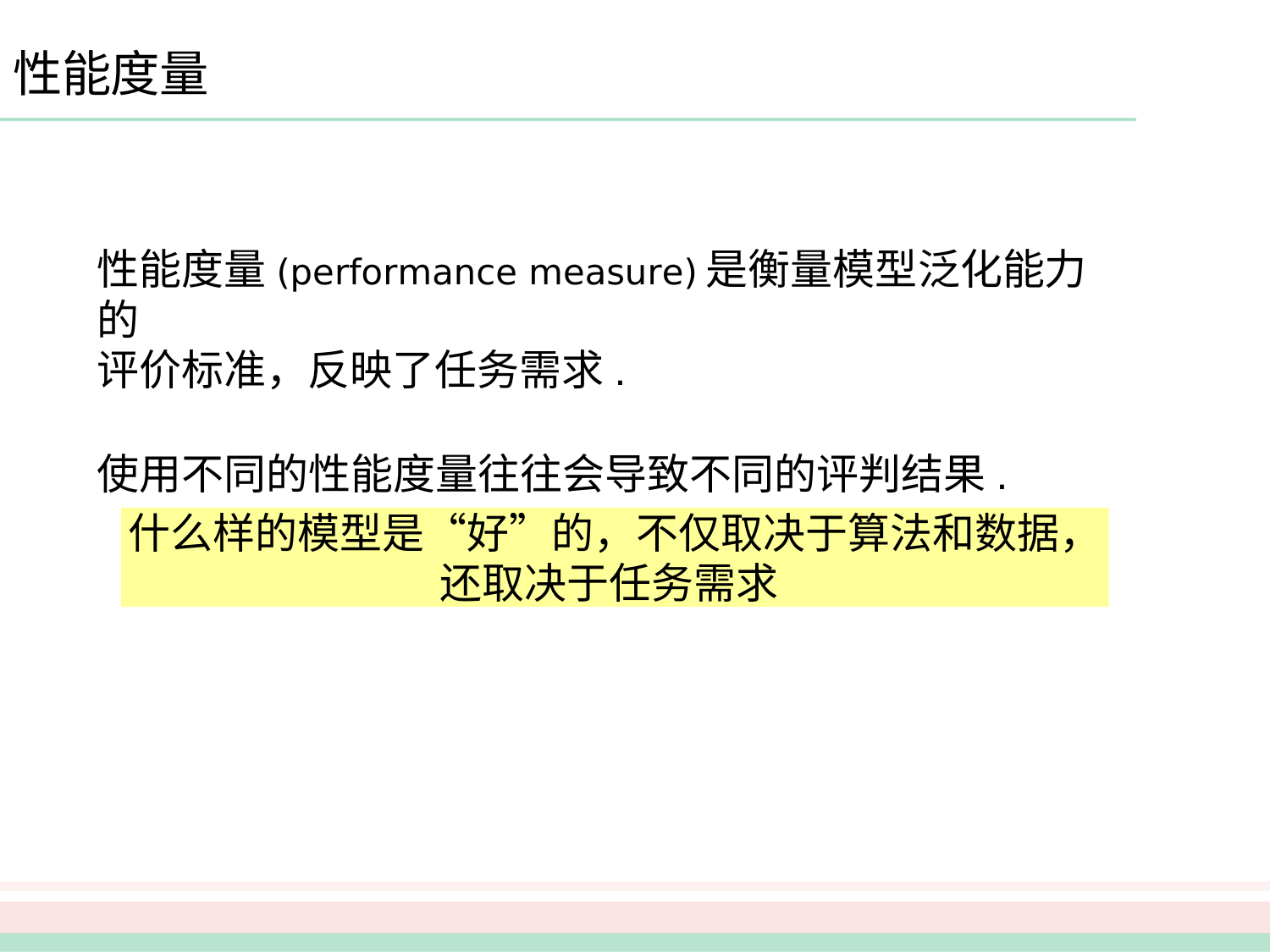

# 性能度量
性能度量(performance measure)是衡量模型泛化能力的
评价标准，反映了任务需求.

使用不同的性能度量往往会导致不同的评判结果.
什么样的模型是“好”的，不仅取决于算法和数据， 还取决于任务需求